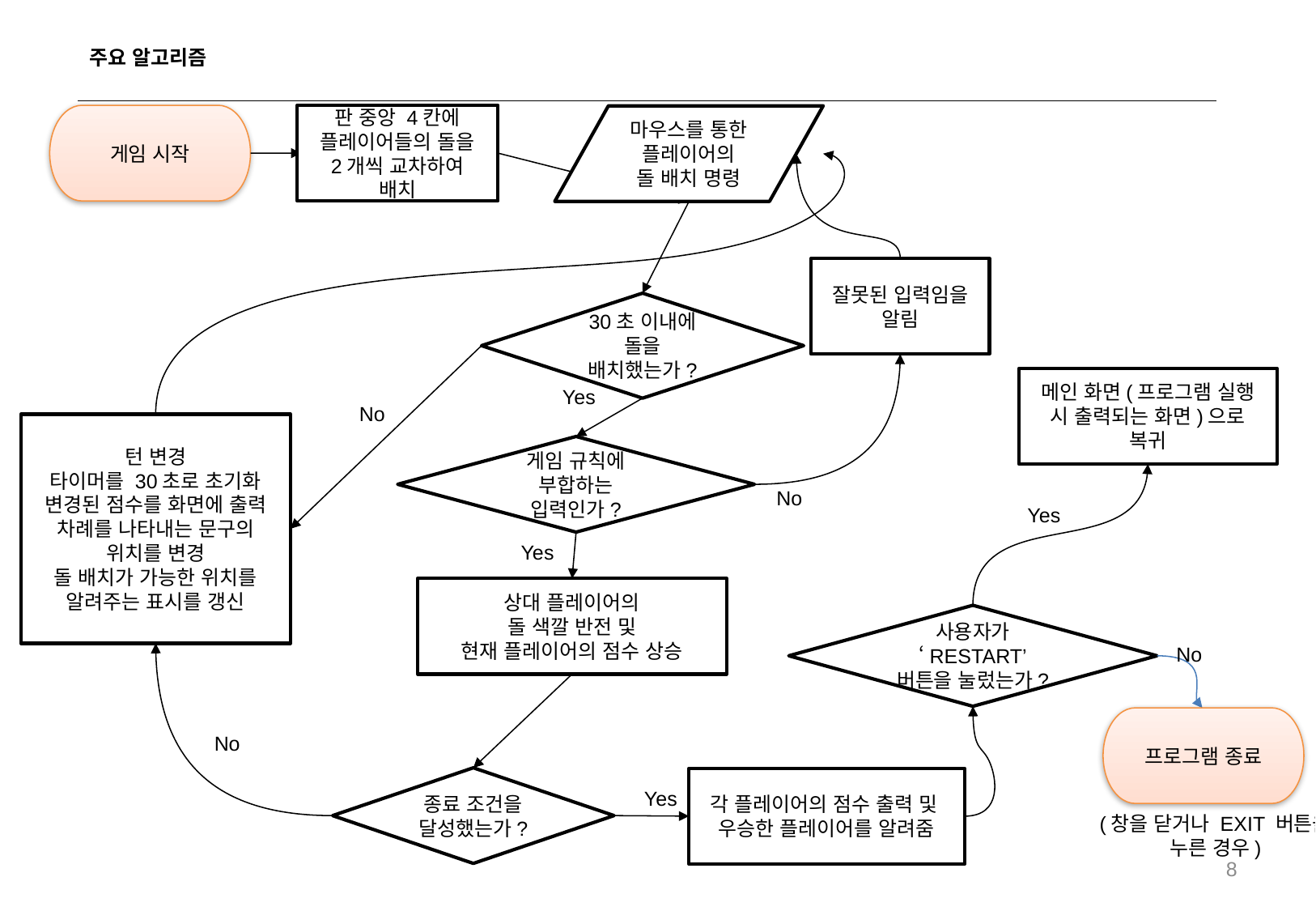

# 주요 알고리즘
게임 시작
판 중앙 4칸에
플레이어들의 돌을
2개씩 교차하여
배치
마우스를 통한 플레이어의
돌 배치 명령
잘못된 입력임을 알림
30초 이내에
돌을
배치했는가?
메인 화면(프로그램 실행 시 출력되는 화면)으로
복귀
Yes
No
턴 변경
타이머를 30초로 초기화
변경된 점수를 화면에 출력
차례를 나타내는 문구의
위치를 변경
돌 배치가 가능한 위치를 알려주는 표시를 갱신
게임 규칙에
부합하는
입력인가?
No
Yes
Yes
상대 플레이어의
돌 색깔 반전 및
현재 플레이어의 점수 상승
사용자가 ‘RESTART’ 버튼을 눌렀는가?
No
프로그램 종료
No
종료 조건을 달성했는가?
각 플레이어의 점수 출력 및
우승한 플레이어를 알려줌
Yes
(창을 닫거나 EXIT 버튼을
누른 경우)
8